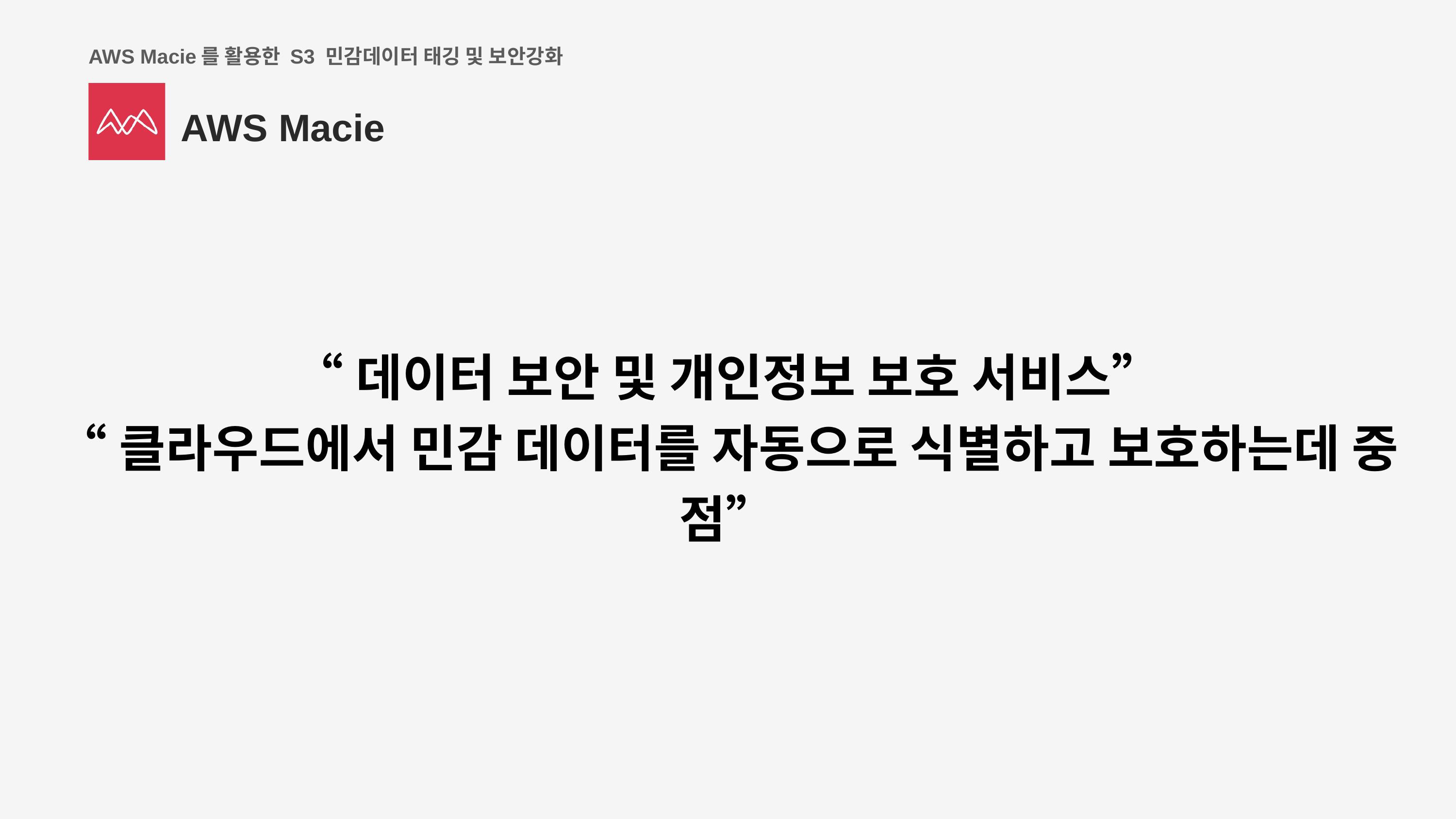

AWS Macie를 활용한 S3 민감데이터 태깅 및 보안강화

AWS Macie
“데이터 보안 및 개인정보 보호 서비스”
“클라우드에서 민감 데이터를 자동으로 식별하고 보호하는데 중점”